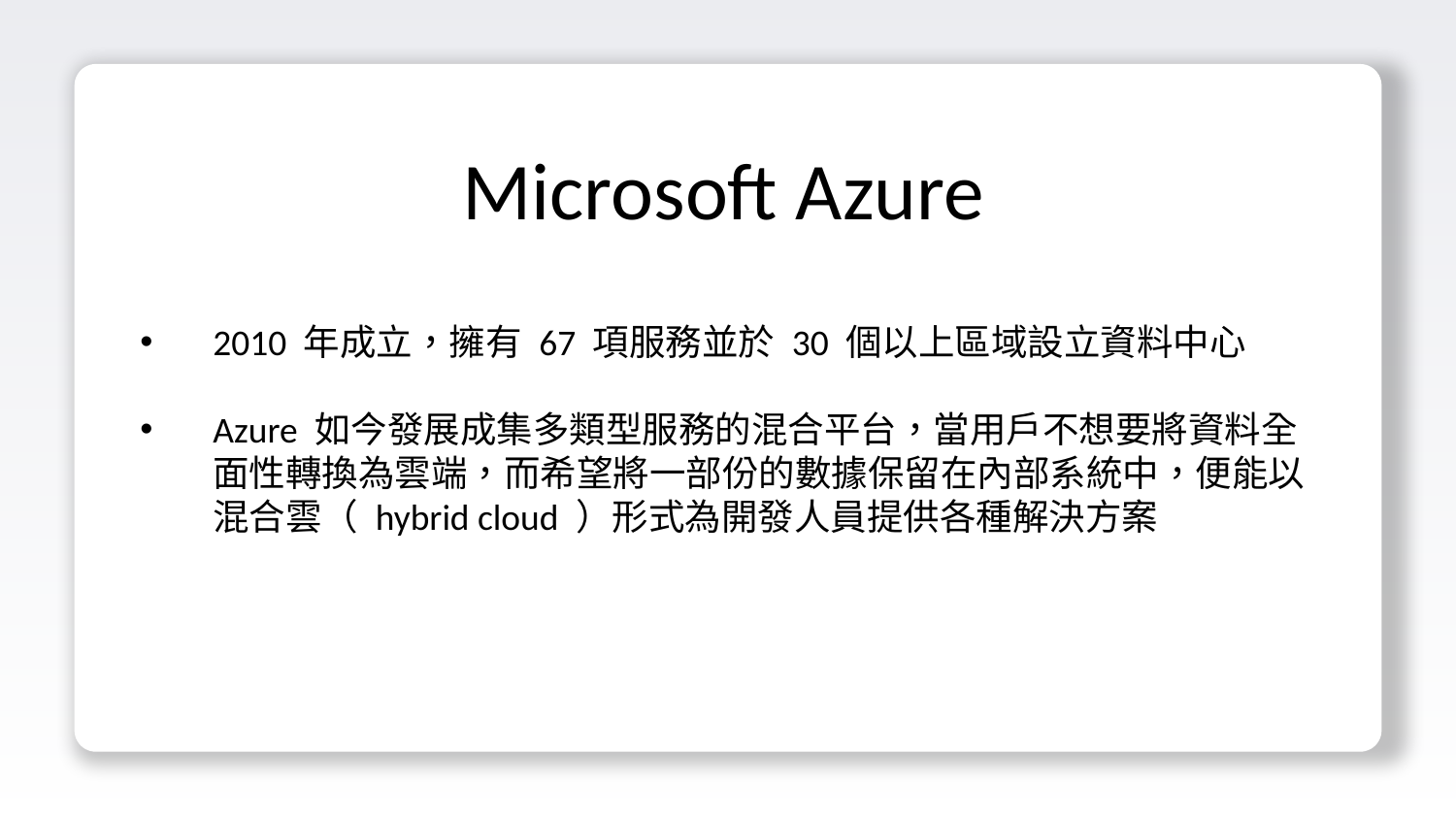

Microsoft Azure
2010 年成立，擁有 67 項服務並於 30 個以上區域設立資料中心

Azure 如今發展成集多類型服務的混合平台，當用戶不想要將資料全面性轉換為雲端，而希望將一部份的數據保留在內部系統中，便能以混合雲（ hybrid cloud ）形式為開發人員提供各種解決方案